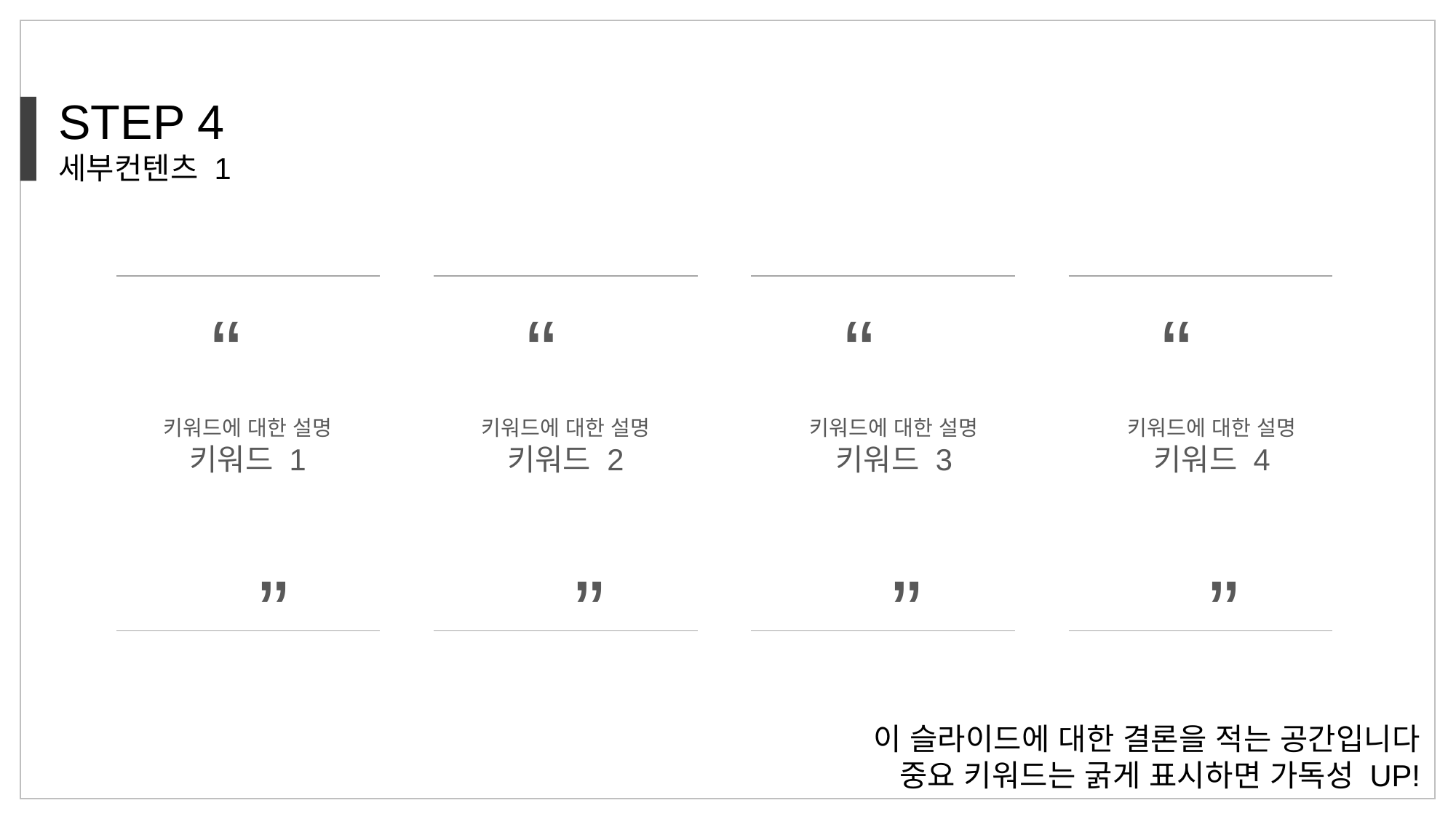

STEP 4
세부컨텐츠 1

“
”
“
”
“
”
“
”

키워드에 대한 설명
키워드 1
키워드에 대한 설명
키워드 2
키워드에 대한 설명
키워드 3
키워드에 대한 설명
키워드 4
이 슬라이드에 대한 결론을 적는 공간입니다
중요 키워드는 굵게 표시하면 가독성 UP!